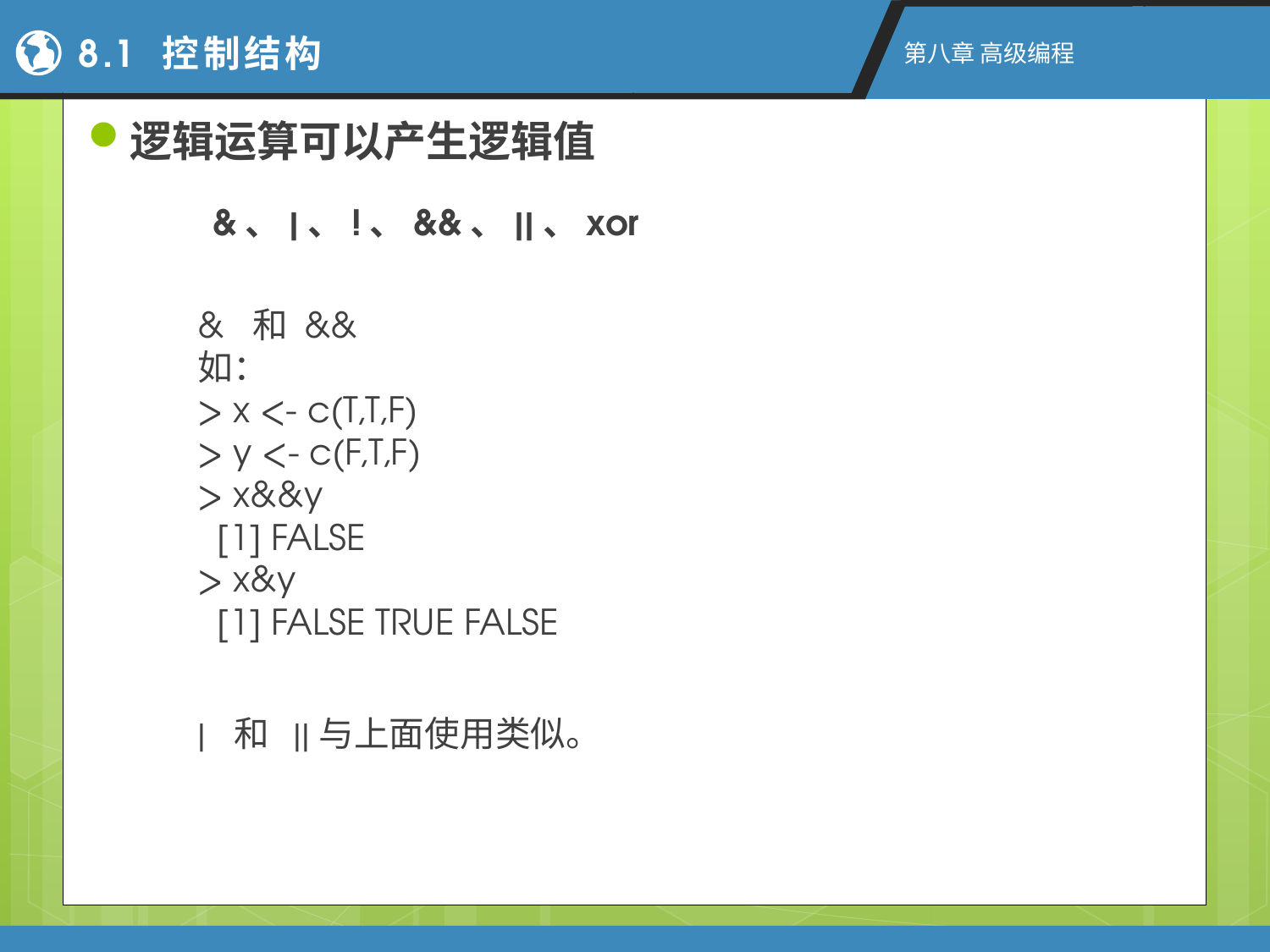

8.1 控制结构

第八章 高级编程
逻辑运算可以产生逻辑值
&、|、!、&&、||、xor
&  和 &&
如：
> x <- c(T,T,F)
> y <- c(F,T,F)
> x&&y
  [1] FALSE
> x&y
  [1] FALSE TRUE FALSE
|  和  ||与上面使用类似。